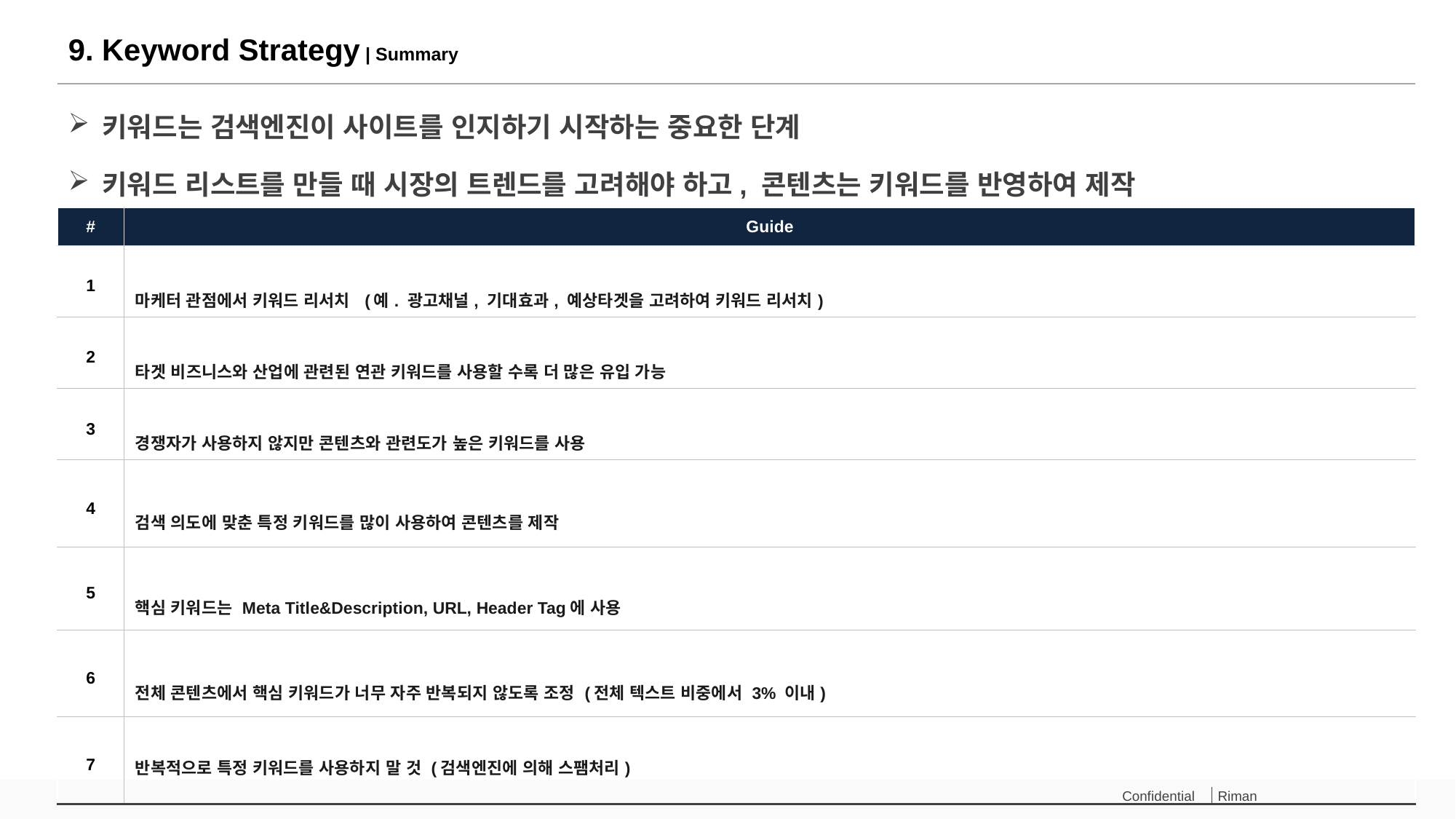

# 9. Keyword Strategy | Summary
키워드는 검색엔진이 사이트를 인지하기 시작하는 중요한 단계
키워드 리스트를 만들 때 시장의 트렌드를 고려해야 하고, 콘텐츠는 키워드를 반영하여 제작
| # | Guide |
| --- | --- |
| 1 | 마케터 관점에서 키워드 리서치 (예. 광고채널, 기대효과, 예상타겟을 고려하여 키워드 리서치) |
| 2 | 타겟 비즈니스와 산업에 관련된 연관 키워드를 사용할 수록 더 많은 유입 가능 |
| 3 | 경쟁자가 사용하지 않지만 콘텐츠와 관련도가 높은 키워드를 사용 |
| 4 | 검색 의도에 맞춘 특정 키워드를 많이 사용하여 콘텐츠를 제작 |
| 5 | 핵심 키워드는 Meta Title&Description, URL, Header Tag에 사용 |
| 6 | 전체 콘텐츠에서 핵심 키워드가 너무 자주 반복되지 않도록 조정 (전체 텍스트 비중에서 3% 이내) |
| 7 | 반복적으로 특정 키워드를 사용하지 말 것 (검색엔진에 의해 스팸처리) |